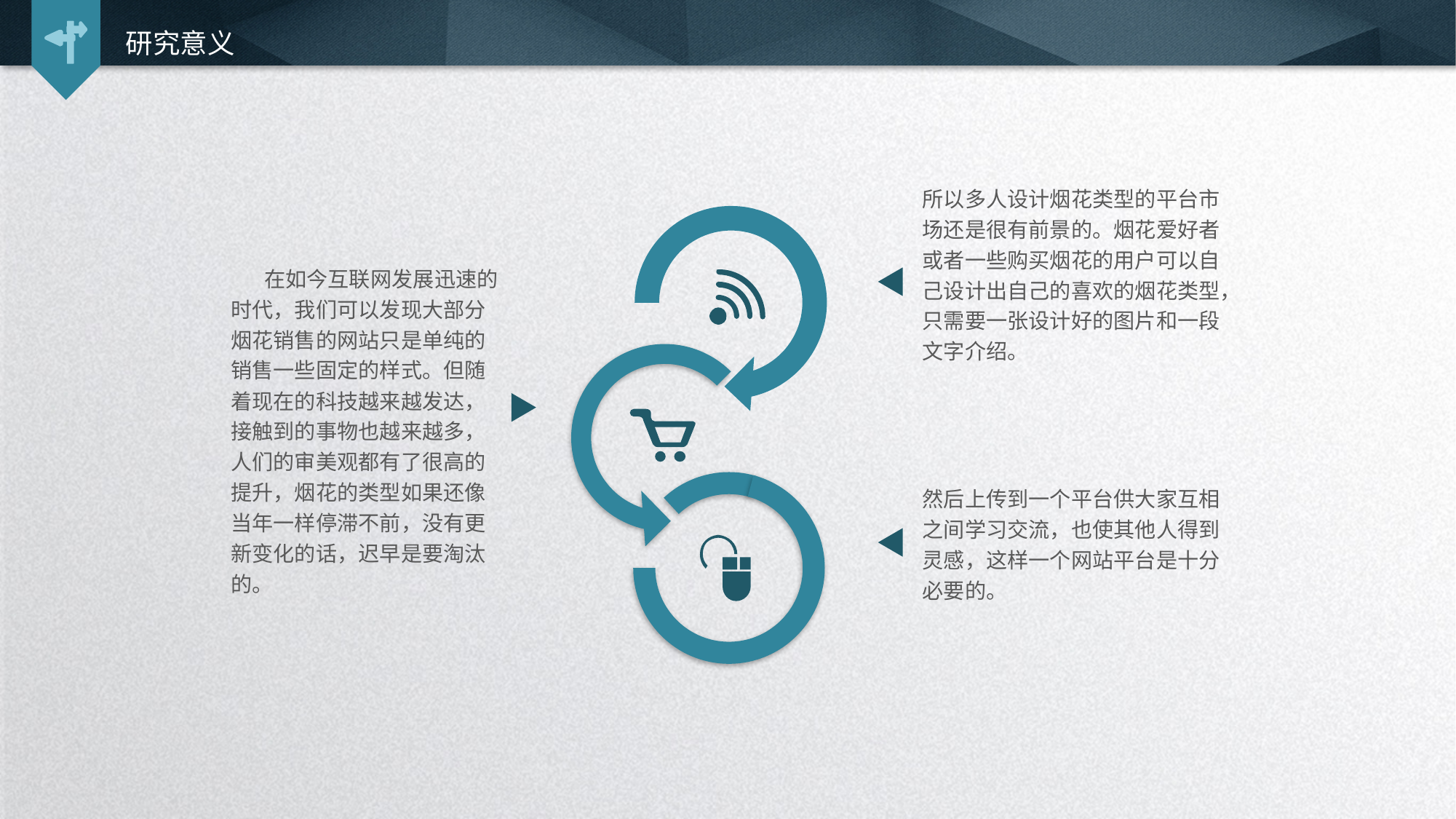

研究意义
所以多人设计烟花类型的平台市场还是很有前景的。烟花爱好者或者一些购买烟花的用户可以自己设计出自己的喜欢的烟花类型，只需要一张设计好的图片和一段文字介绍。

      在如今互联网发展迅速的时代，我们可以发现大部分烟花销售的网站只是单纯的销售一些固定的样式。但随着现在的科技越来越发达，接触到的事物也越来越多，人们的审美观都有了很高的提升，烟花的类型如果还像当年一样停滞不前，没有更新变化的话，迟早是要淘汰的。

然后上传到一个平台供大家互相之间学习交流，也使其他人得到灵感，这样一个网站平台是十分必要的。

延时符